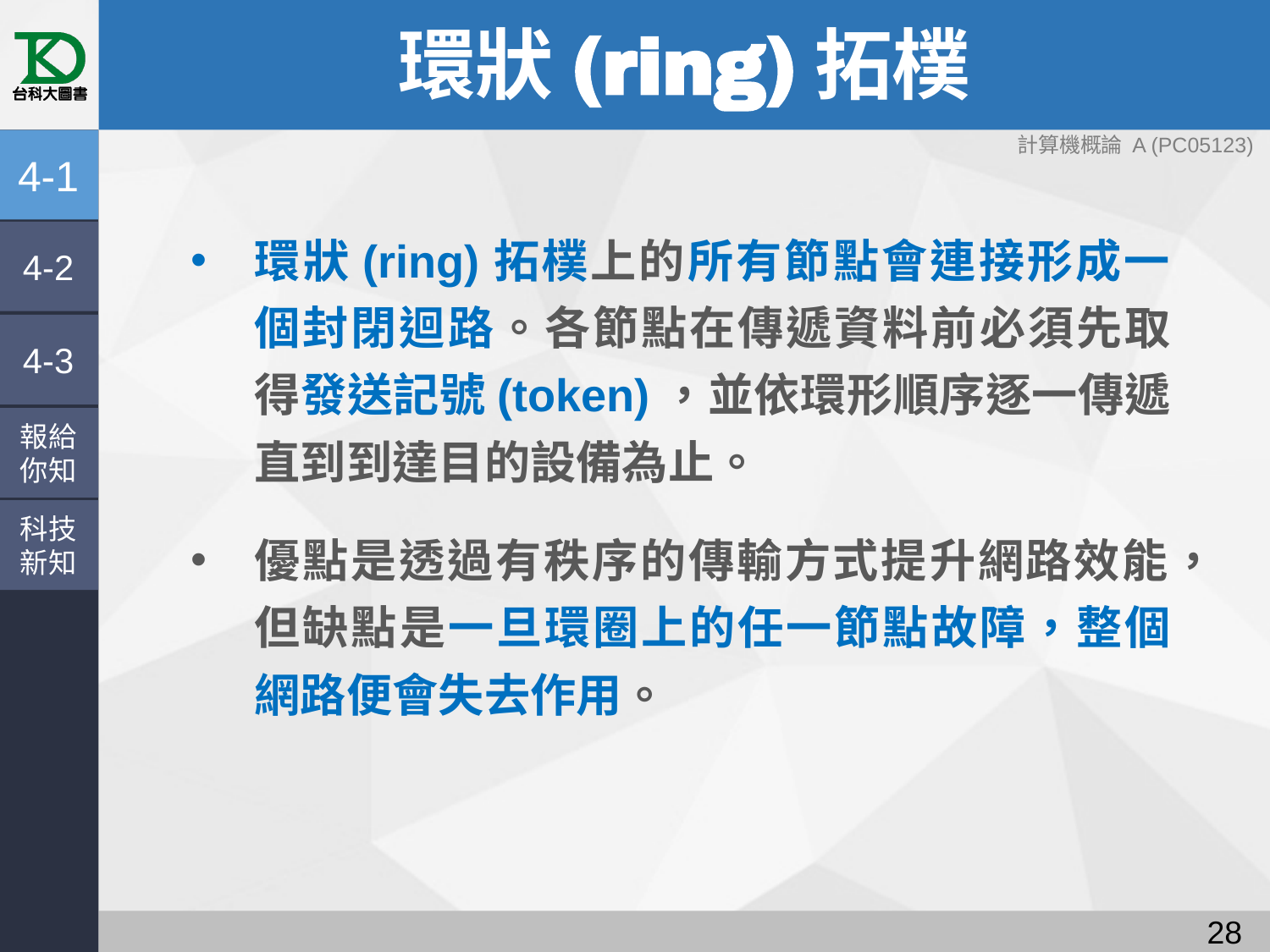

# 環狀(ring)拓樸
4-1
環狀(ring)拓樸上的所有節點會連接形成一個封閉迴路。各節點在傳遞資料前必須先取得發送記號(token)，並依環形順序逐一傳遞直到到達目的設備為止。
優點是透過有秩序的傳輸方式提升網路效能，但缺點是一旦環圈上的任一節點故障，整個網路便會失去作用。
4-2
4-3
報給
你知
科技
新知
28